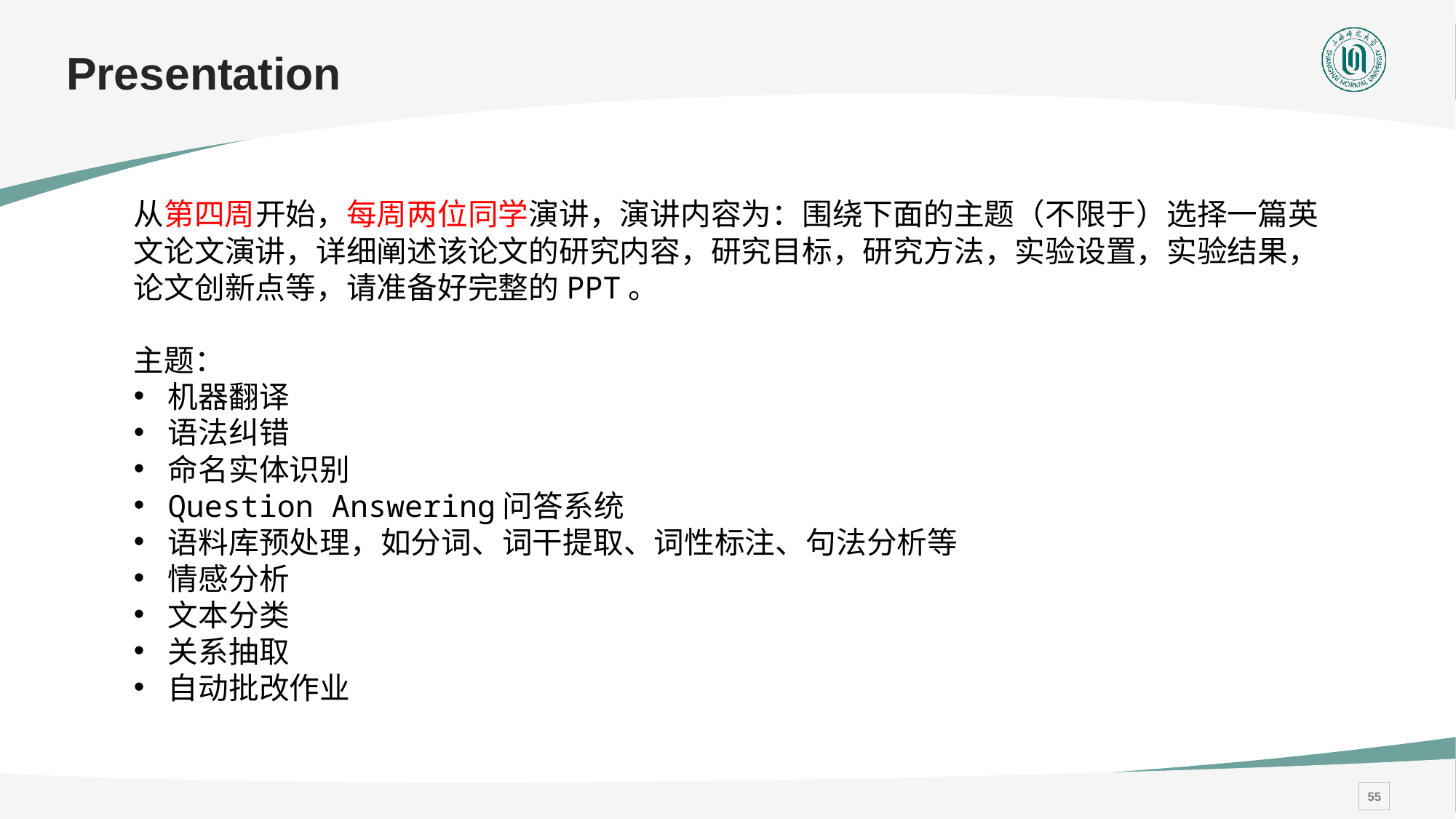

# Presentation
从第四周开始，每周两位同学演讲，演讲内容为：围绕下面的主题（不限于）选择一篇英文论文演讲，详细阐述该论文的研究内容，研究目标，研究方法，实验设置，实验结果，论文创新点等，请准备好完整的PPT。

主题：
机器翻译
语法纠错
命名实体识别
Question Answering问答系统
语料库预处理，如分词、词干提取、词性标注、句法分析等
情感分析
文本分类
关系抽取
自动批改作业